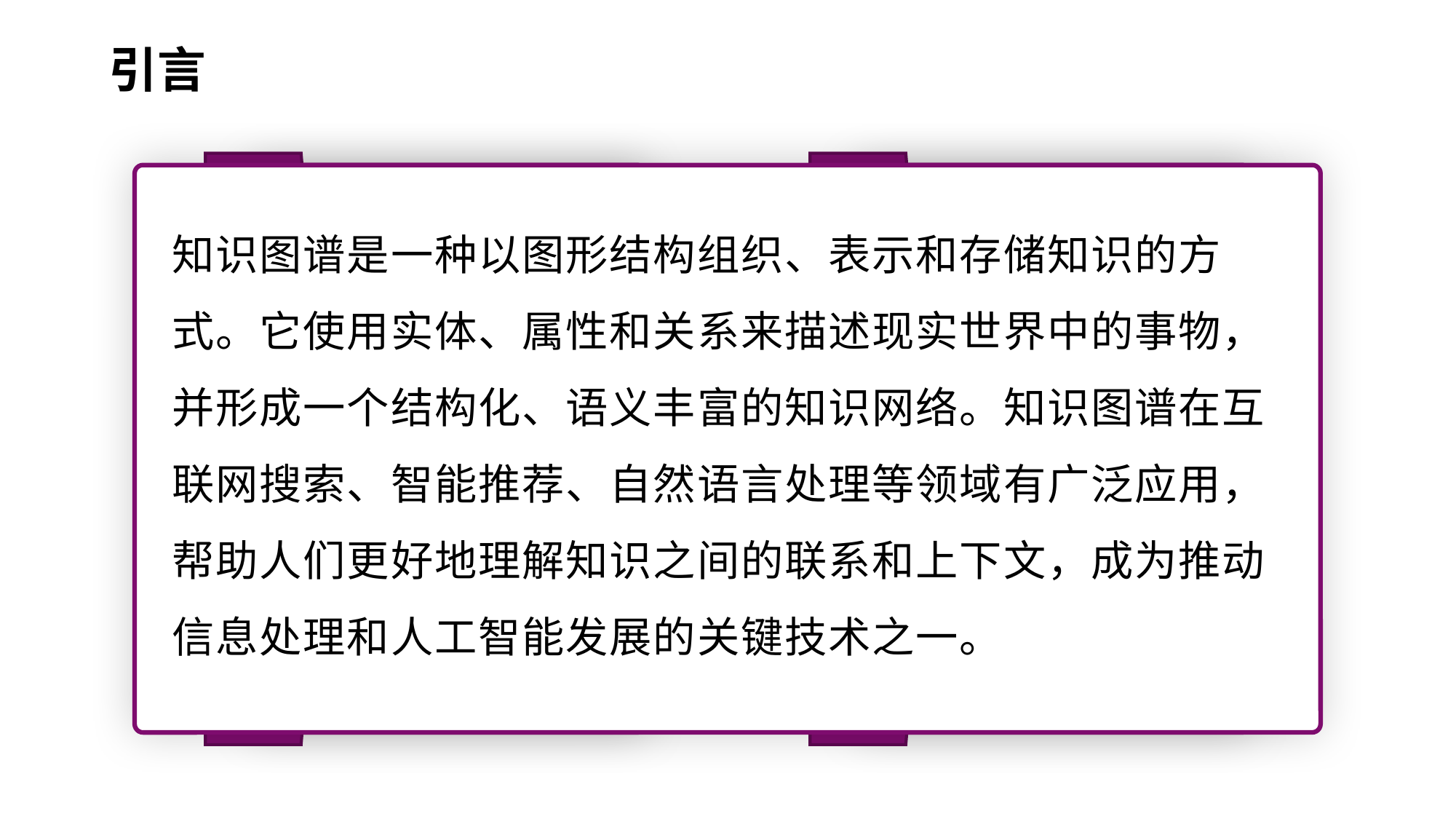

引言

知识图谱是一种以图形结构组织、表示和存储知识的方式。它使用实体、属性和关系来描述现实世界中的事物，并形成一个结构化、语义丰富的知识网络。知识图谱在互联网搜索、智能推荐、自然语言处理等领域有广泛应用，帮助人们更好地理解知识之间的联系和上下文，成为推动信息处理和人工智能发展的关键技术之一。
从浏览器扩展服务的数据收集行为与其声明的隐私策略的不一致性着手，使用自动化检测框架ExtPrivA探究扩展程序声明的不完整性。
浏览器扩展服务被要求向用户公开隐私政策，但其声明的隐私政策可能与其实际收集的用户数据之间存在差别。
目

标
动

机